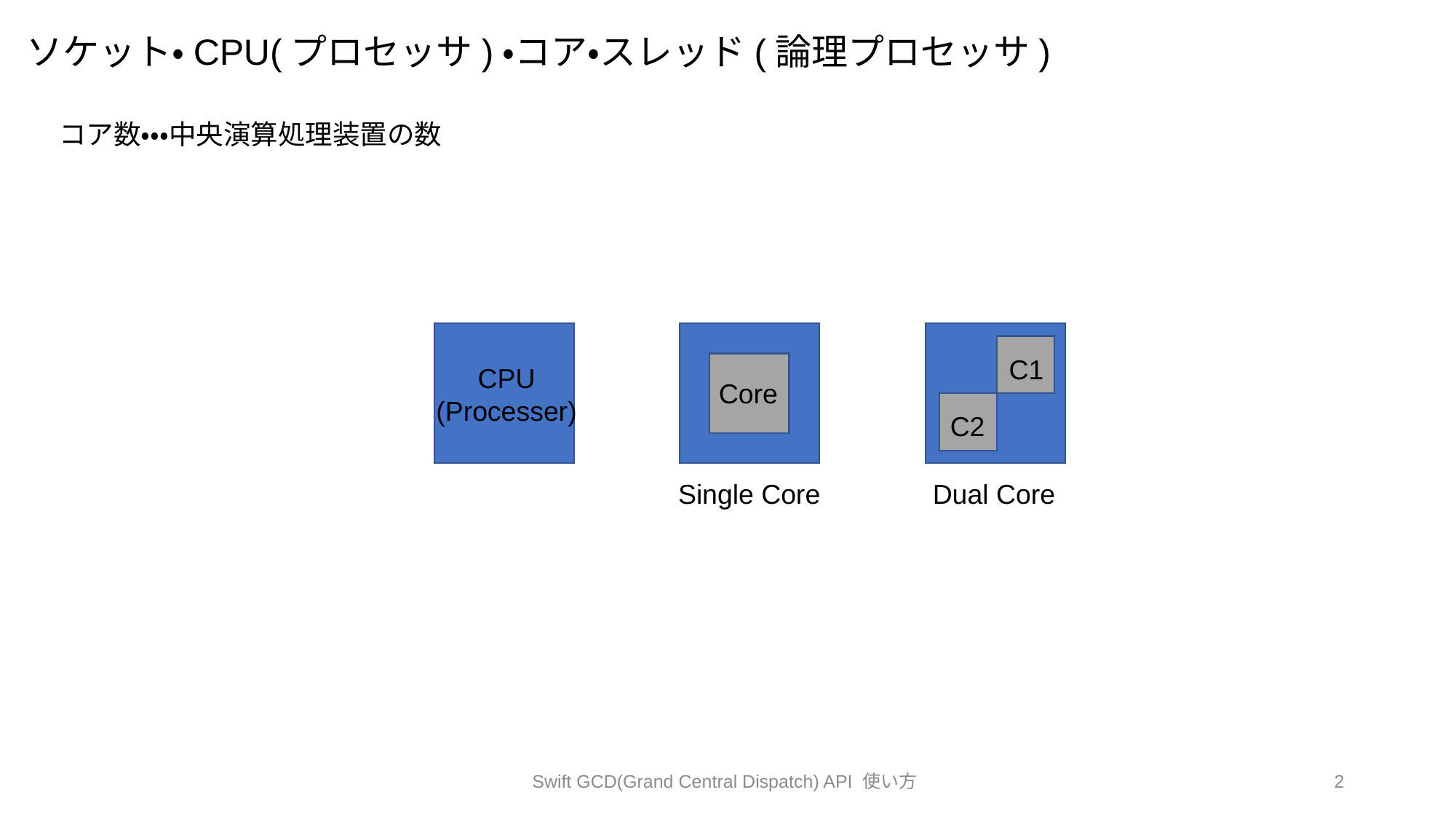

ソケット・CPU(プロセッサ)・コア・スレッド(論理プロセッサ)
コア数・・・中央演算処理装置の数

C1

CPU
(Processer)
Core

C2
Single Core
Dual Core
Swift GCD(Grand Central Dispatch) API 使い方
2